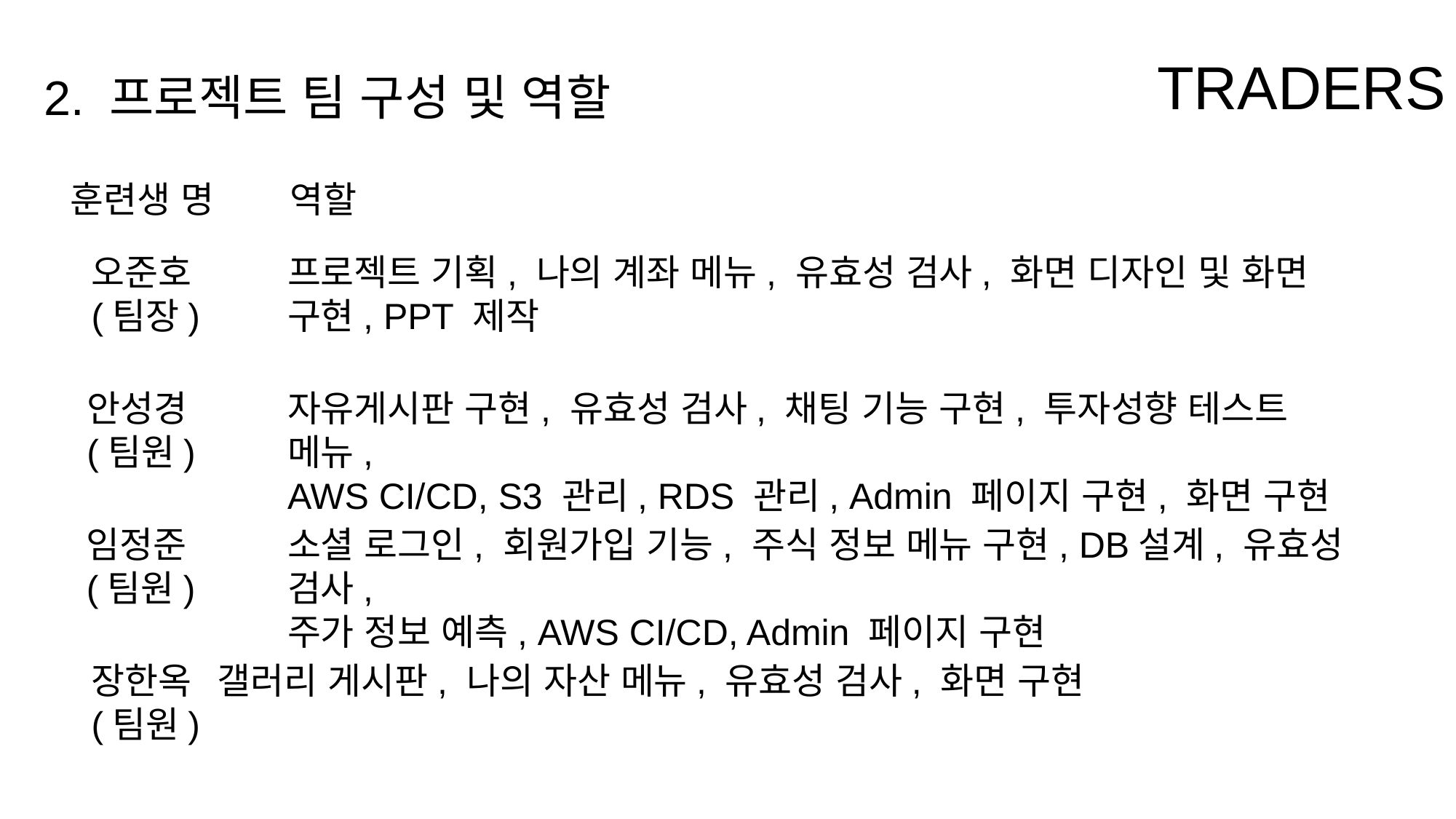

TRADERS
2. 프로젝트 팀 구성 및 역할
훈련생 명
역할
오준호
(팀장)
프로젝트 기획, 나의 계좌 메뉴, 유효성 검사, 화면 디자인 및 화면 구현, PPT 제작
안성경
(팀원)
자유게시판 구현, 유효성 검사, 채팅 기능 구현, 투자성향 테스트 메뉴,
AWS CI/CD, S3 관리, RDS 관리, Admin 페이지 구현, 화면 구현
임정준
(팀원)
소셜 로그인, 회원가입 기능, 주식 정보 메뉴 구현, DB설계, 유효성 검사,
주가 정보 예측, AWS CI/CD, Admin 페이지 구현
갤러리 게시판, 나의 자산 메뉴, 유효성 검사, 화면 구현
장한옥
(팀원)